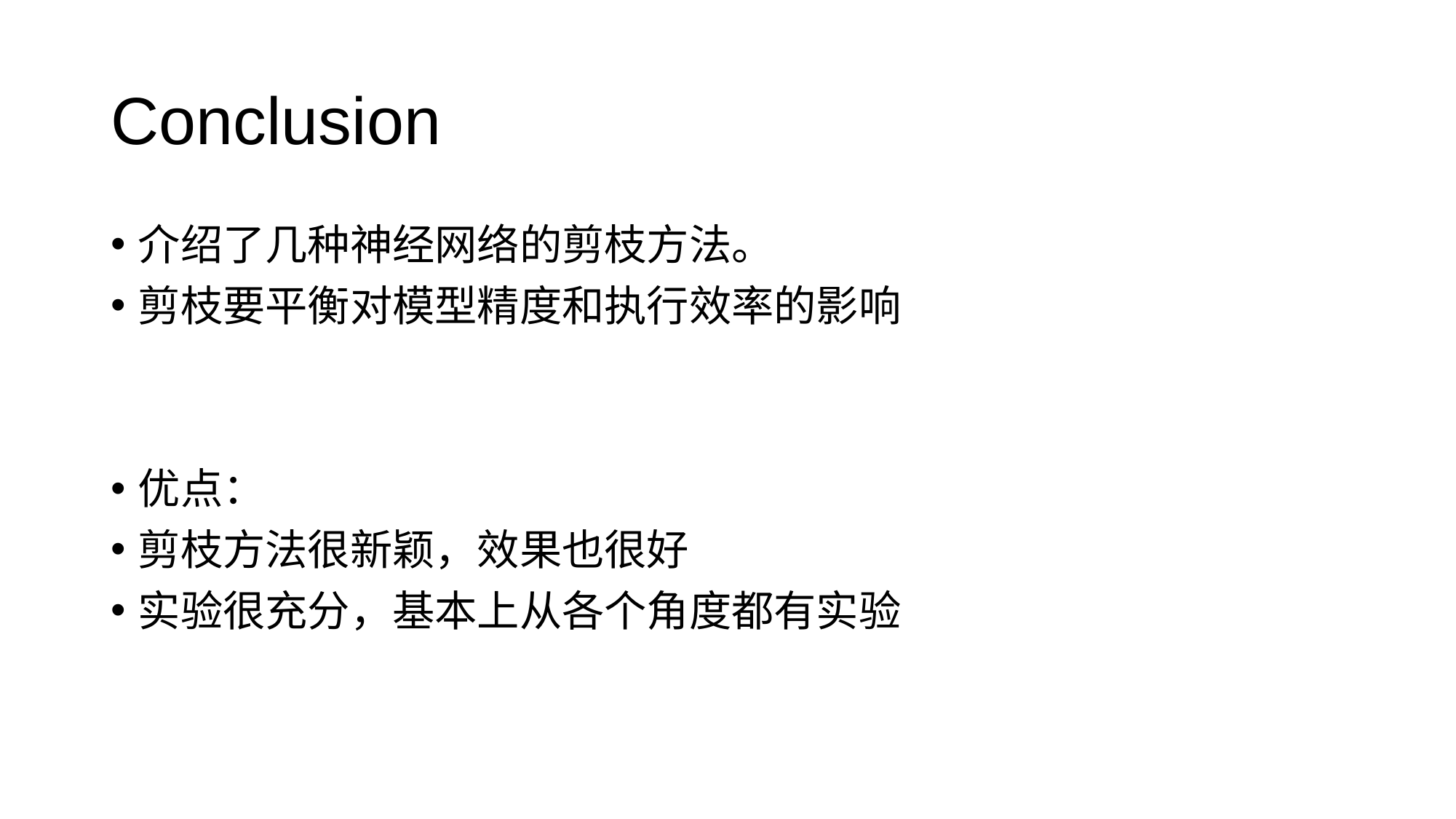

# Conclusion
介绍了几种神经网络的剪枝方法。
剪枝要平衡对模型精度和执行效率的影响

优点：
剪枝方法很新颖，效果也很好
实验很充分，基本上从各个角度都有实验